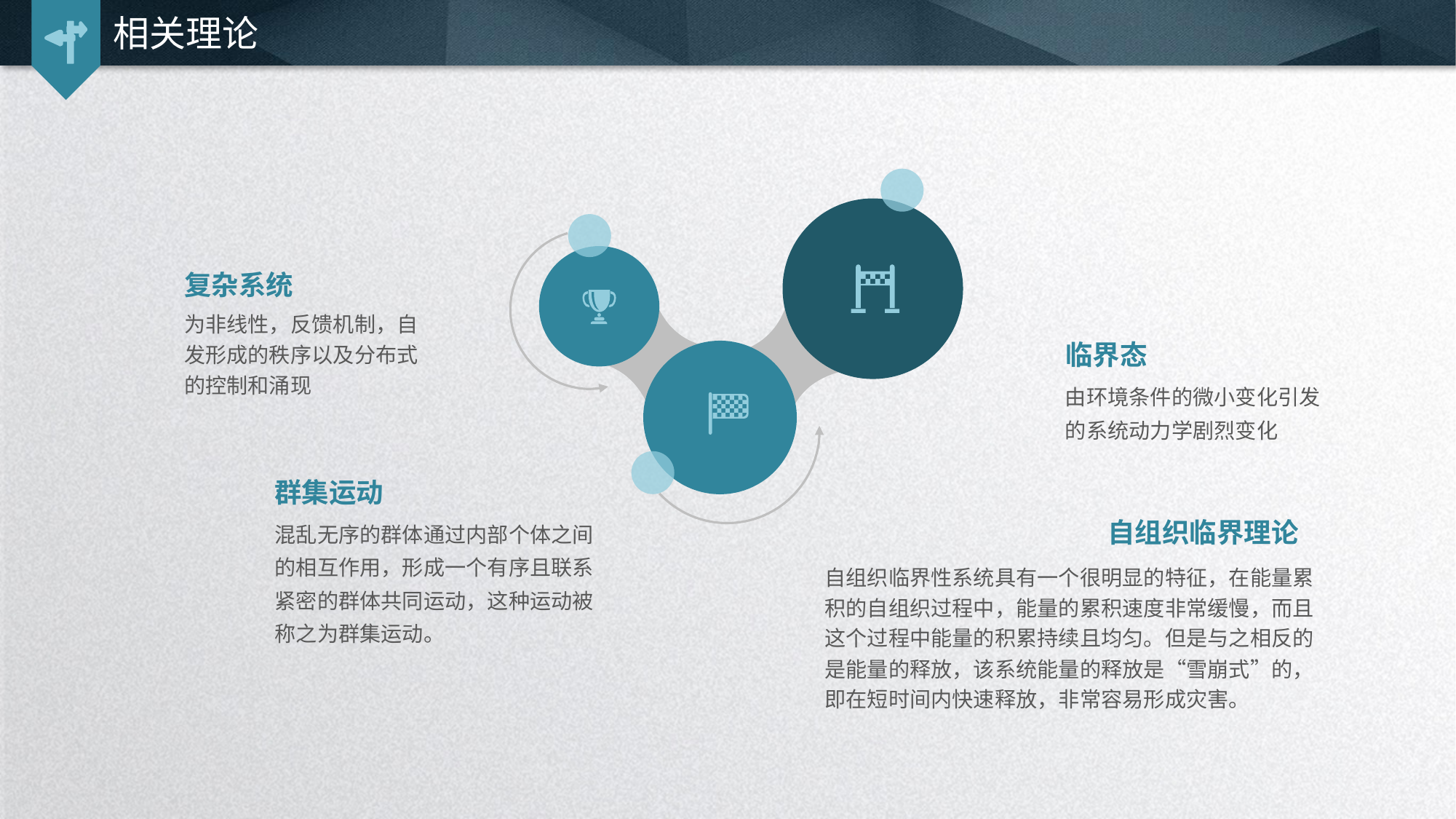

相关理论

复杂系统
为非线性，反馈机制，自发形成的秩序以及分布式的控制和涌现

临界态

由环境条件的微小变化引发的系统动力学剧烈变化

群集运动
混乱无序的群体通过内部个体之间的相互作用，形成一个有序且联系紧密的群体共同运动，这种运动被称之为群集运动。
自组织临界理论
自组织临界性系统具有一个很明显的特征，在能量累积的自组织过程中，能量的累积速度非常缓慢，而且这个过程中能量的积累持续且均匀。但是与之相反的是能量的释放，该系统能量的释放是“雪崩式”的，即在短时间内快速释放，非常容易形成灾害。
延时符